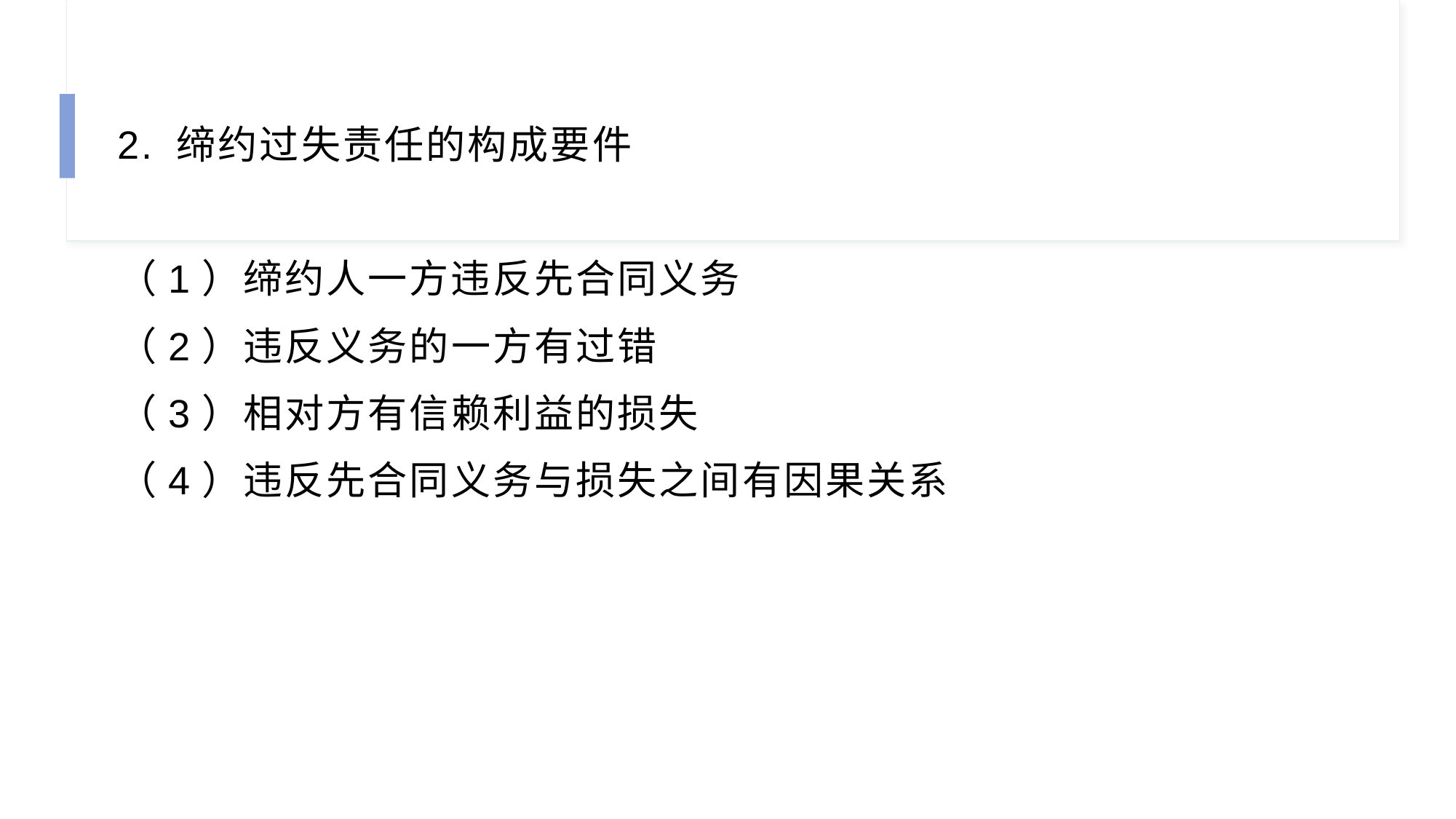

2. 缔约过失责任的构成要件

（1）缔约人一方违反先合同义务
（2）违反义务的一方有过错
（3）相对方有信赖利益的损失
（4）违反先合同义务与损失之间有因果关系